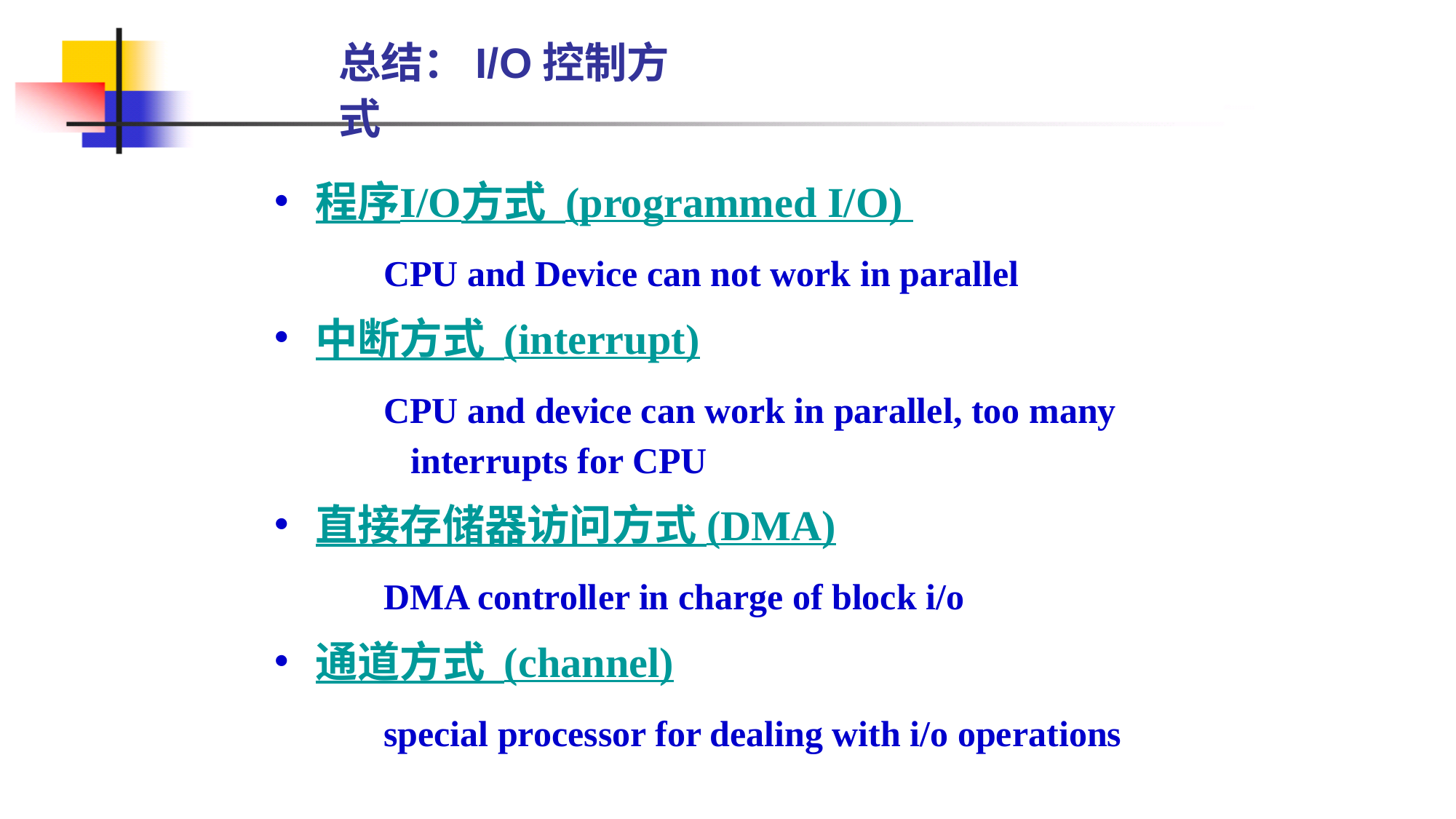

# 总结：I/O控制方式
程序I/O方式  (programmed I/O)
CPU and Device can not work in parallel
中断方式  (interrupt)
CPU and device can work in parallel, too many interrupts for CPU
直接存储器访问方式 (DMA)
DMA controller in charge of block i/o
通道方式  (channel)
special processor for dealing with i/o operations
57